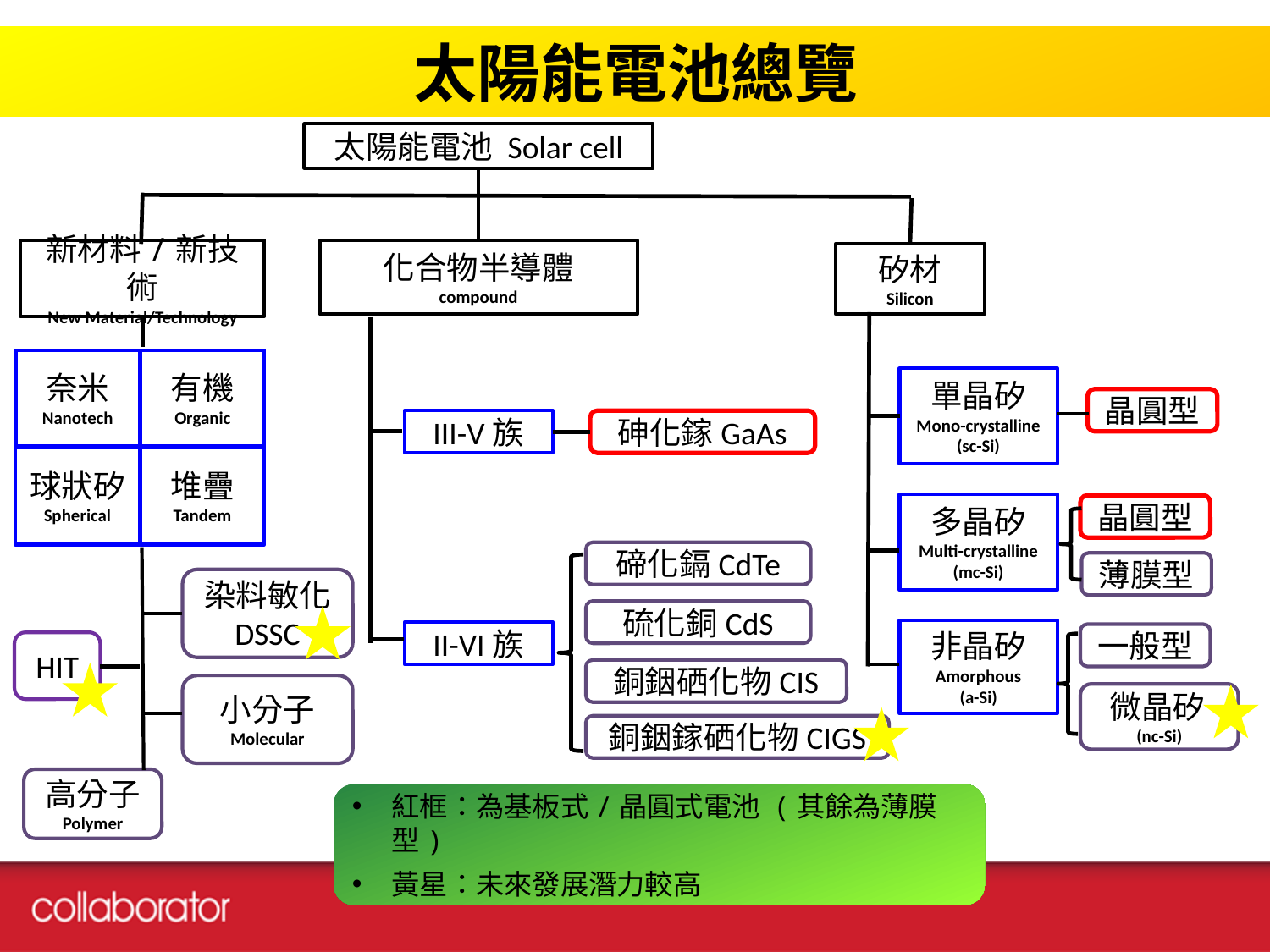

太陽能電池總覽
太陽能電池 Solar cell
新材料/新技術
New Material/Technology
化合物半導體
compound
矽材
Silicon
奈米
Nanotech
有機
Organic
單晶矽
Mono-crystalline
(sc-Si)
晶圓型
III-V族
砷化鎵GaAs
球狀矽
Spherical
堆疊
Tandem
多晶矽
Multi-crystalline
(mc-Si)
晶圓型

碲化鎘CdTe
薄膜型

染料敏化
DSSC
硫化銅CdS

非晶矽
Amorphous
(a-Si)
II-VI族
一般型
HIT

銅銦硒化物CIS

小分子
Molecular
微晶矽
(nc-Si)

銅銦鎵硒化物CIGS
高分子
Polymer
紅框：為基板式/晶圓式電池 (其餘為薄膜型)
黃星：未來發展潛力較高
30